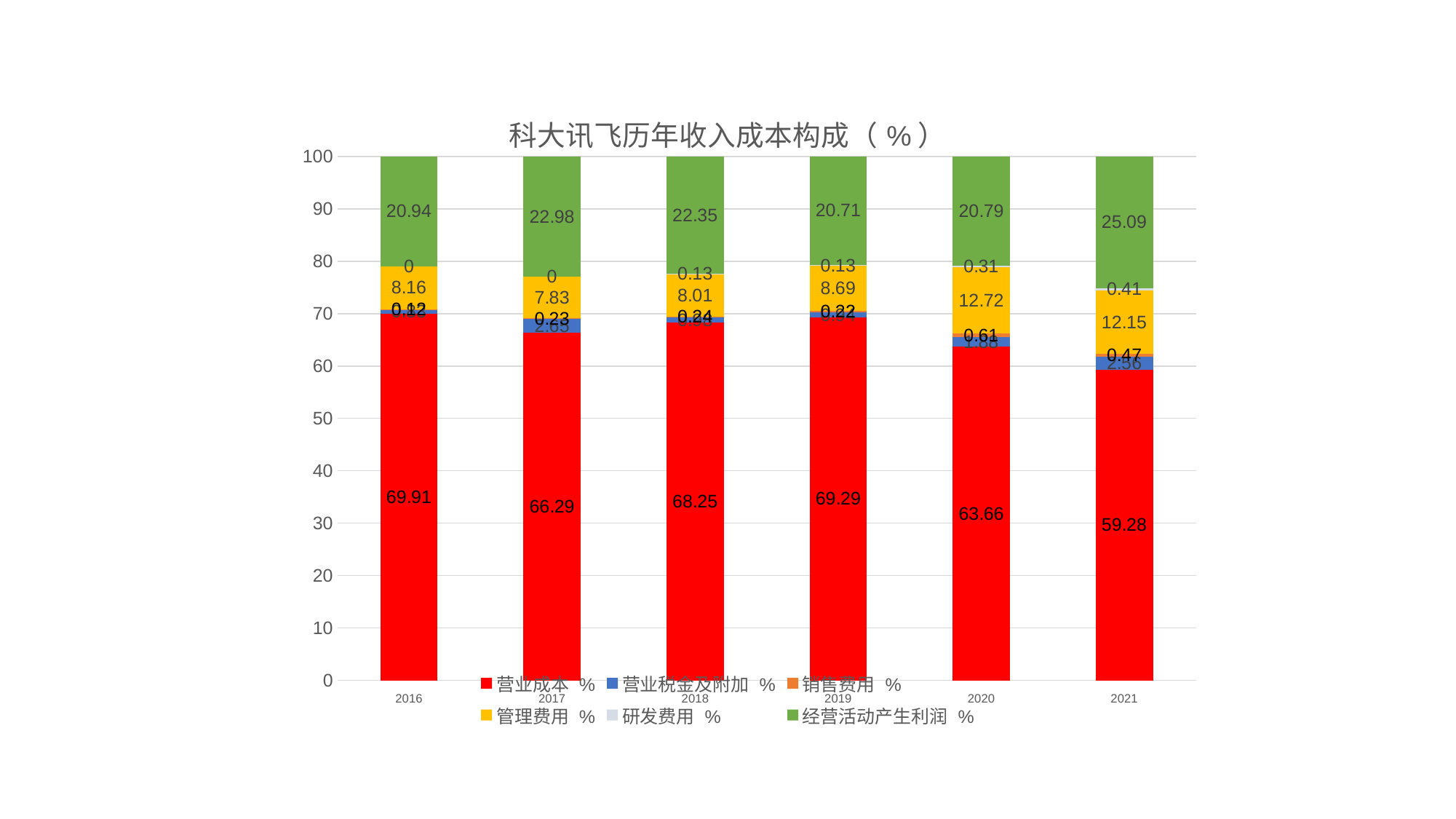

### Chart: 科大讯飞历年收入成本构成（%）

| Category | 营业成本 % | 营业税金及附加 % | 销售费用 % | 管理费用 % | 研发费用 % | 经营活动产生利润 % |
|---|---|---|---|---|---|---|
| 2016 | 69.91 | 0.83 | 0.12 | 8.16 | 0.0 | 20.94 |
| 2017 | 66.29 | 2.65 | 0.23 | 7.83 | 0.0 | 22.98 |
| 2018 | 68.25 | 0.98 | 0.24 | 8.01 | 0.13 | 22.35 |
| 2019 | 69.29 | 0.94 | 0.22 | 8.69 | 0.13 | 20.71 |
| 2020 | 63.66 | 1.88 | 0.61 | 12.72 | 0.31 | 20.79 |
| 2021 | 59.28 | 2.56 | 0.47 | 12.15 | 0.41 | 25.09 |